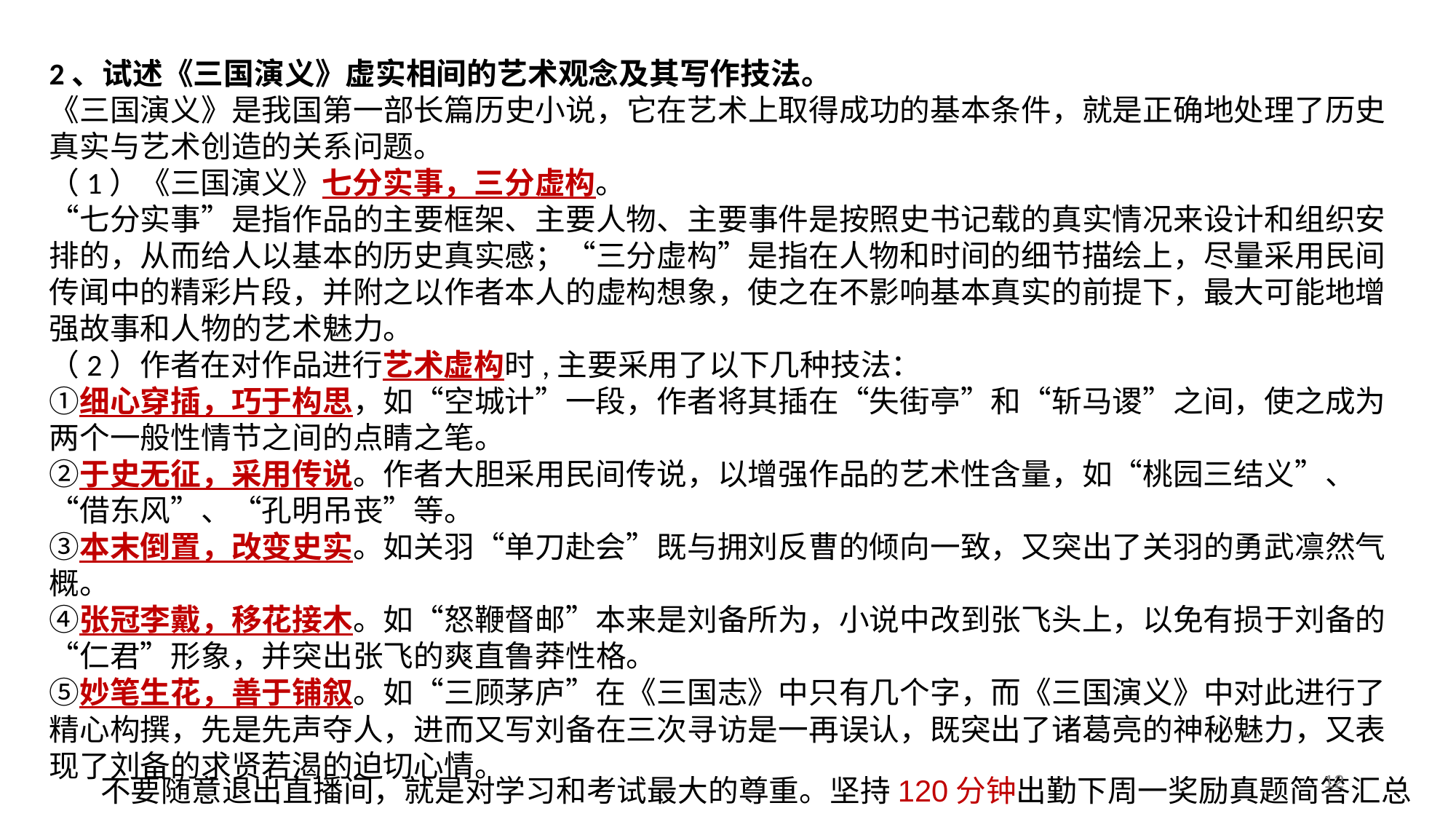

2、试述《三国演义》虚实相间的艺术观念及其写作技法。
《三国演义》是我国第一部长篇历史小说，它在艺术上取得成功的基本条件，就是正确地处理了历史真实与艺术创造的关系问题。
（1）《三国演义》七分实事，三分虚构。
“七分实事”是指作品的主要框架、主要人物、主要事件是按照史书记载的真实情况来设计和组织安排的，从而给人以基本的历史真实感；“三分虚构”是指在人物和时间的细节描绘上，尽量采用民间传闻中的精彩片段，并附之以作者本人的虚构想象，使之在不影响基本真实的前提下，最大可能地增强故事和人物的艺术魅力。
（2）作者在对作品进行艺术虚构时,主要采用了以下几种技法：
①细心穿插，巧于构思，如“空城计”一段，作者将其插在“失街亭”和“斩马谡”之间，使之成为两个一般性情节之间的点睛之笔。
②于史无征，采用传说。作者大胆采用民间传说，以增强作品的艺术性含量，如“桃园三结义”、“借东风”、“孔明吊丧”等。
③本末倒置，改变史实。如关羽“单刀赴会”既与拥刘反曹的倾向一致，又突出了关羽的勇武凛然气概。
④张冠李戴，移花接木。如“怒鞭督邮”本来是刘备所为，小说中改到张飞头上，以免有损于刘备的“仁君”形象，并突出张飞的爽直鲁莽性格。
⑤妙笔生花，善于铺叙。如“三顾茅庐”在《三国志》中只有几个字，而《三国演义》中对此进行了精心构撰，先是先声夺人，进而又写刘备在三次寻访是一再误认，既突出了诸葛亮的神秘魅力，又表现了刘备的求贤若渴的迫切心情。
12